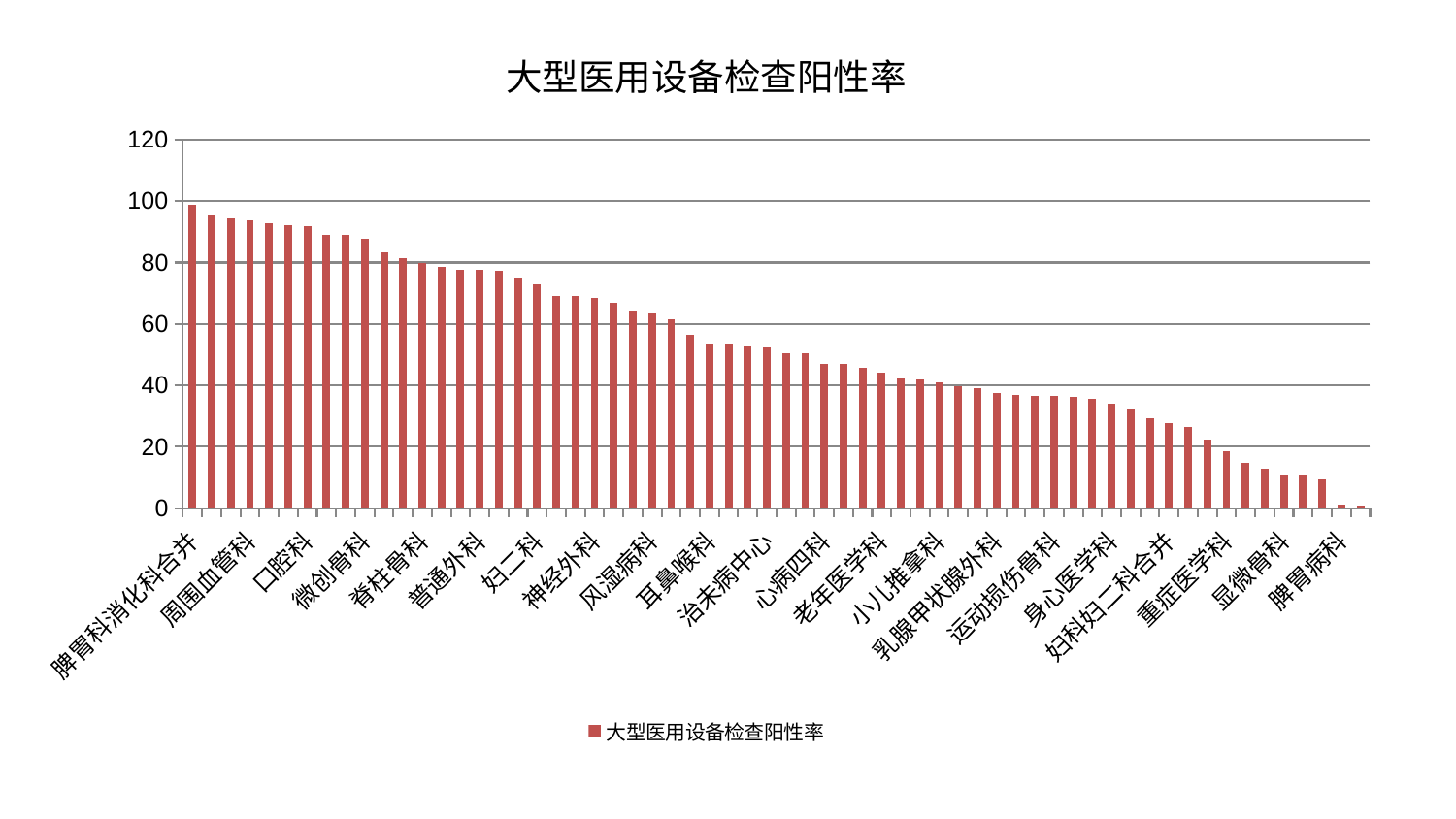

### Chart: 大型医用设备检查阳性率

| Category | 大型医用设备检查阳性率 |
|---|---|
| 脾胃科消化科合并 | 98.75459871679733 |
| 血液科 | 95.21258577141379 |
| 美容皮肤科 | 94.52515079926513 |
| 周围血管科 | 93.74476972175205 |
| 泌尿外科 | 92.67851000859856 |
| 心病三科 | 92.27393855530954 |
| 口腔科 | 91.75884903329879 |
| 脑病一科 | 89.15068695469168 |
| 儿科 | 88.92318351878458 |
| 微创骨科 | 87.75968591300025 |
| 胸外科 | 83.33678455457488 |
| 神经内科 | 81.29849744004459 |
| 脊柱骨科 | 79.79109549893224 |
| 中医外治中心 | 78.63394597246945 |
| 综合内科 | 77.809487072158 |
| 普通外科 | 77.61506037790006 |
| 创伤骨科 | 77.36342979537334 |
| 男科 | 75.0736981042446 |
| 妇二科 | 72.98648300968962 |
| 关节骨科 | 69.23289693371422 |
| 眼科 | 69.01562472331663 |
| 神经外科 | 68.60434510598286 |
| 呼吸内科 | 66.93633853584906 |
| 西区重症医学科 | 64.42865707309771 |
| 风湿病科 | 63.47114961228317 |
| 康复科 | 61.38322769882174 |
| 肿瘤内科 | 56.362915895320256 |
| 耳鼻喉科 | 53.37191973412947 |
| 中医经典科 | 53.29558449784757 |
| 推拿科 | 52.55855325924765 |
| 治未病中心 | 52.49770350341261 |
| 产科 | 50.51187708028604 |
| 骨科 | 50.350769187011444 |
| 心病四科 | 46.927949834616015 |
| 肾脏内科 | 46.91894654984126 |
| 东区重症医学科 | 45.71412432754478 |
| 老年医学科 | 44.182326530401525 |
| 肾病科 | 42.2726999965745 |
| 消化内科 | 41.949565960401955 |
| 小儿推拿科 | 41.160497878656855 |
| 针灸科 | 39.846252374597825 |
| 内分泌科 | 39.11194585311342 |
| 乳腺甲状腺外科 | 37.64732768398671 |
| 肛肠科 | 36.76694721916001 |
| 肝胆外科 | 36.54124444572142 |
| 运动损伤骨科 | 36.45127454682948 |
| 肝病科 | 36.16656311989011 |
| 脑病三科 | 35.608213986586826 |
| 身心医学科 | 34.20343180908005 |
| 妇科 | 32.60780457962689 |
| 东区肾病科 | 29.167457748008975 |
| 妇科妇二科合并 | 27.579632347364868 |
| 心病二科 | 26.566701738850163 |
| 小儿骨科 | 22.311937519987303 |
| 重症医学科 | 18.44641484695262 |
| 皮肤科 | 14.758866802341597 |
| 心病一科 | 12.731722006205693 |
| 显微骨科 | 11.069953208601735 |
| 心血管内科 | 10.848692964694372 |
| 脑病二科 | 9.328972241713963 |
| 脾胃病科 | 1.2042744699719776 |
| 医院 | 0.9486 |
19